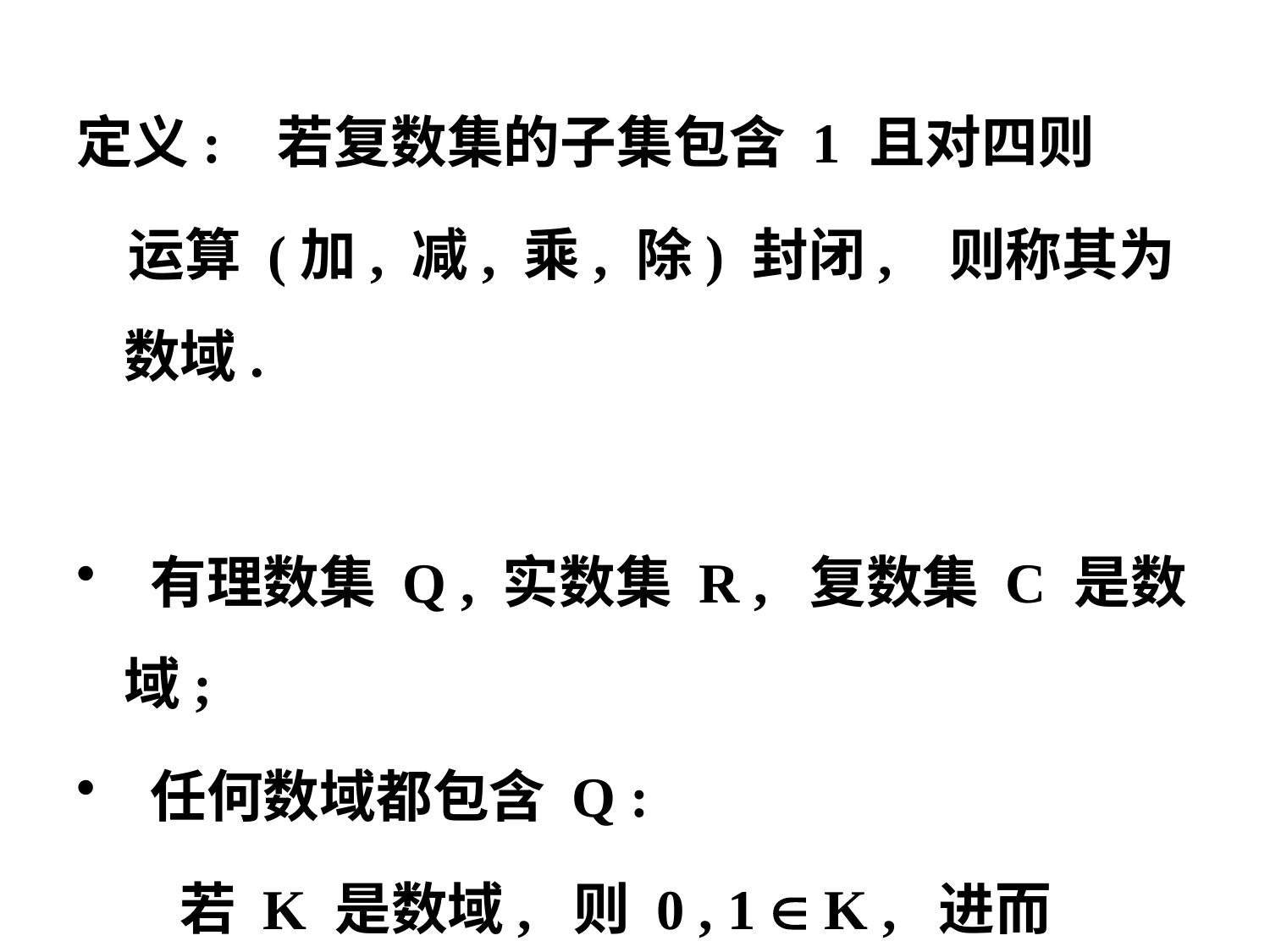

定义:   若复数集的子集包含 1 且对四则
   运算 (加, 减, 乘, 除) 封闭,   则称其为数域.

 有理数集 Q , 实数集 R ,  复数集 C 是数域;
 任何数域都包含 Q :
       若 K 是数域,  则 0 , 1 ∈ K ,  进而
        K 要包含全体整数, 有理数.